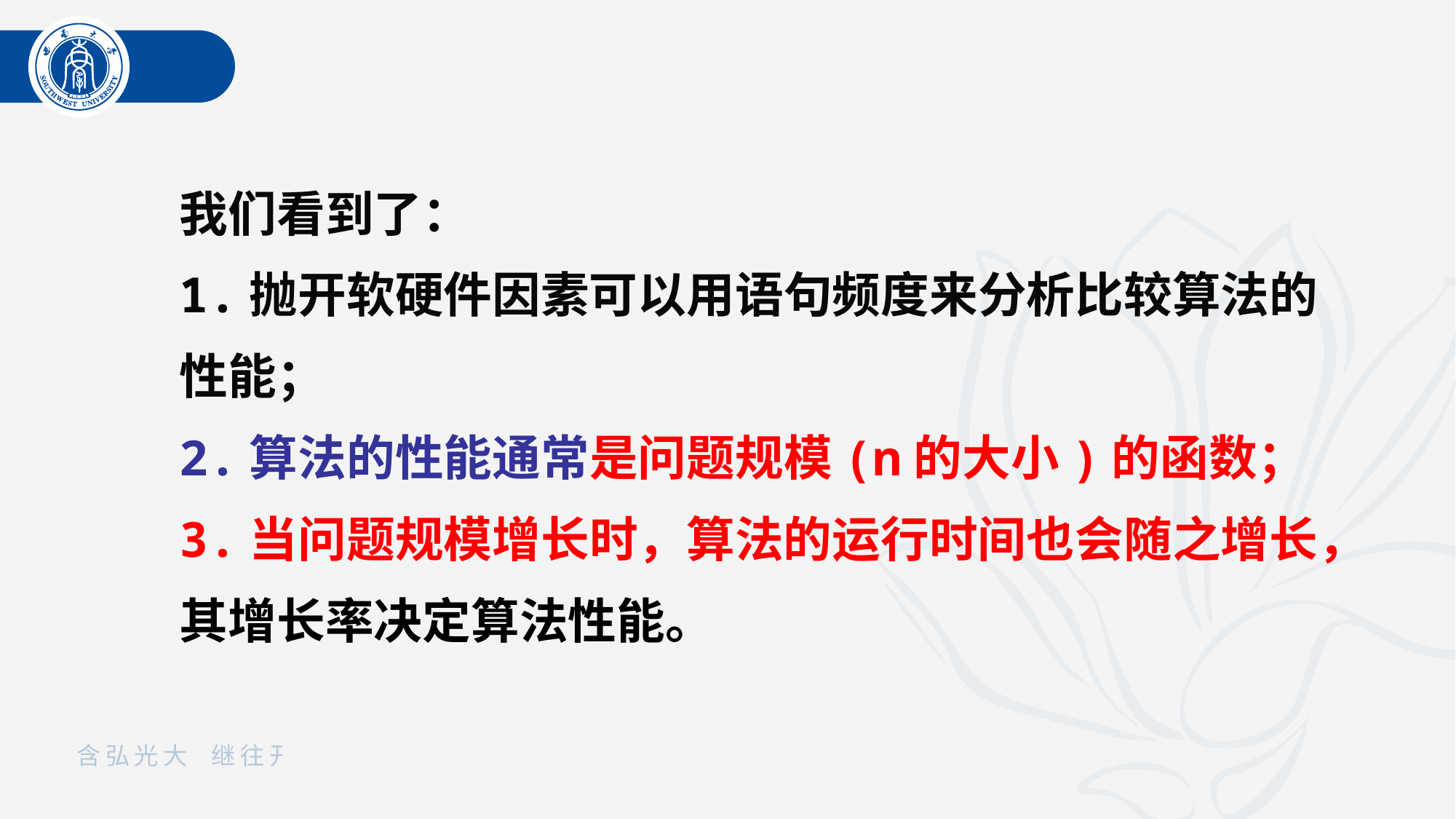

我们看到了：
1.抛开软硬件因素可以用语句频度来分析比较算法的性能；
2.算法的性能通常是问题规模(n的大小)的函数；
3.当问题规模增长时，算法的运行时间也会随之增长，其增长率决定算法性能。